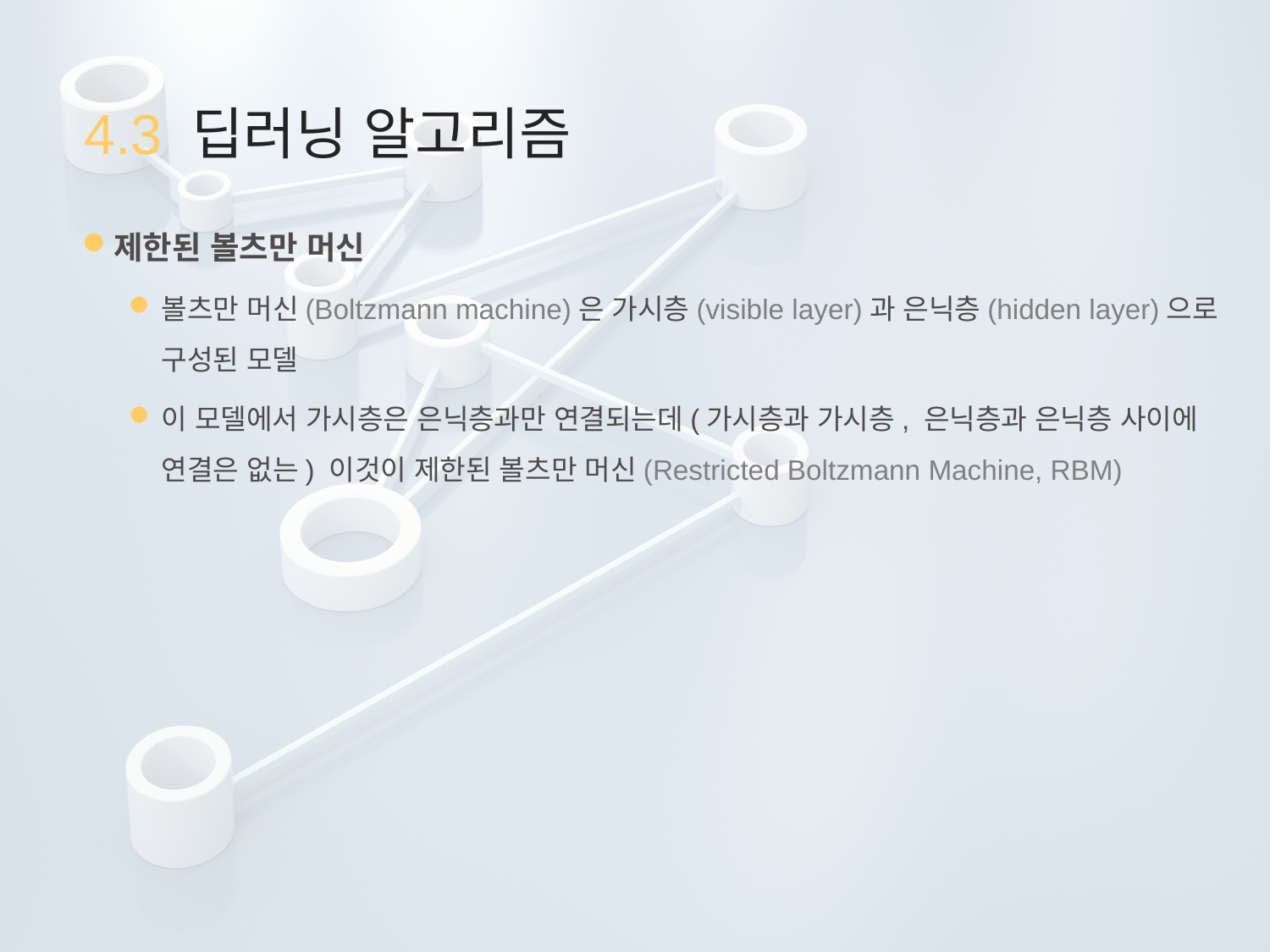

# 4.3 딥러닝 알고리즘
제한된 볼츠만 머신
볼츠만 머신(Boltzmann machine)은 가시층(visible layer)과 은닉층(hidden layer)으로 구성된 모델
이 모델에서 가시층은 은닉층과만 연결되는데(가시층과 가시층, 은닉층과 은닉층 사이에 연결은 없는) 이것이 제한된 볼츠만 머신(Restricted Boltzmann Machine, RBM)